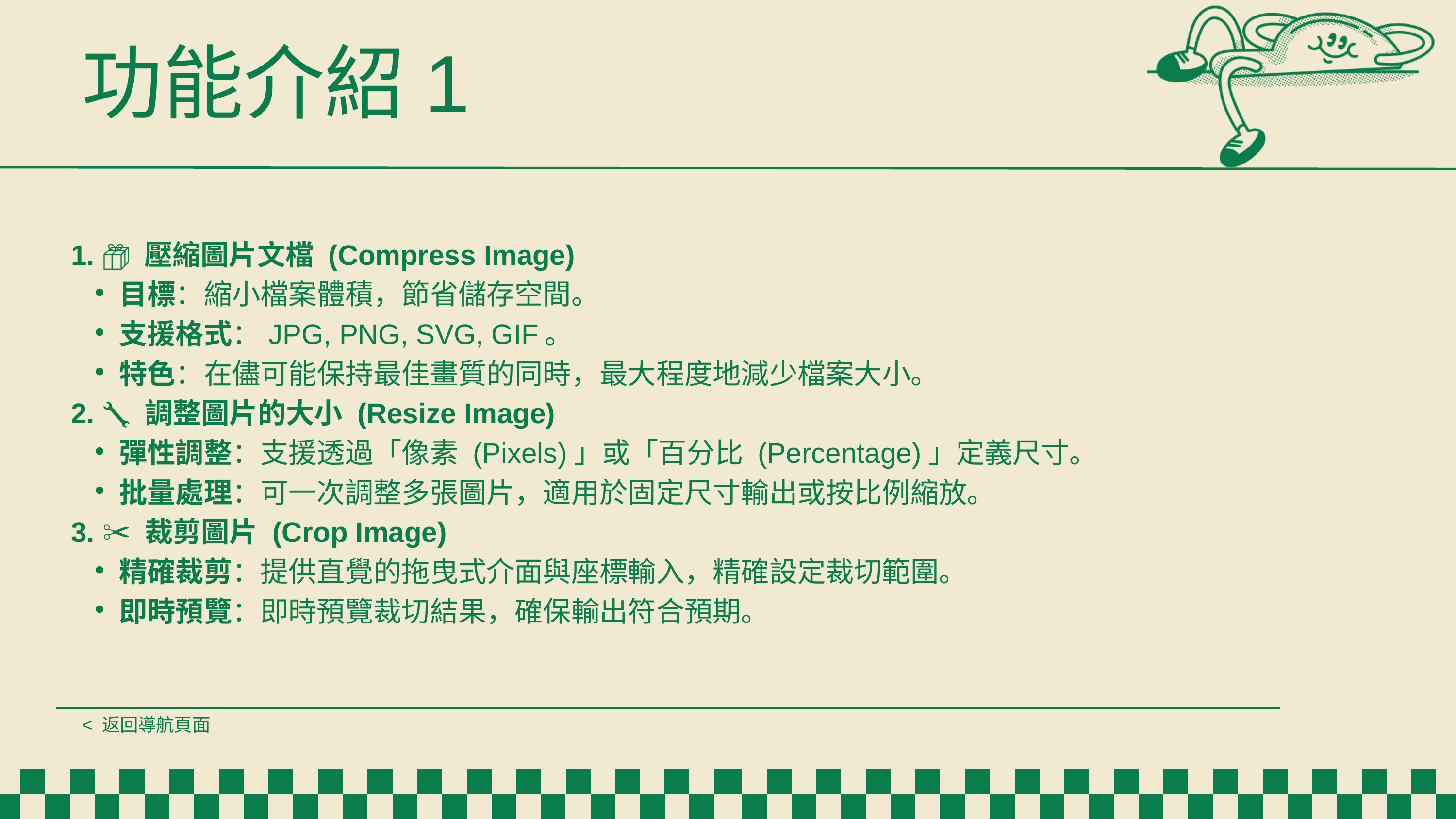

功能介紹1

| 1. 📦 壓縮圖片文檔 (Compress Image) 目標：縮小檔案體積，節省儲存空間。 支援格式：JPG, PNG, SVG, GIF。 特色：在儘可能保持最佳畫質的同時，最大程度地減少檔案大小。 2. 🔧 調整圖片的大小 (Resize Image) 彈性調整：支援透過「像素 (Pixels)」或「百分比 (Percentage)」定義尺寸。 批量處理：可一次調整多張圖片，適用於固定尺寸輸出或按比例縮放。 3. ✂️ 裁剪圖片 (Crop Image) 精確裁剪：提供直覺的拖曳式介面與座標輸入，精確設定裁切範圍。 即時預覽：即時預覽裁切結果，確保輸出符合預期。 |
| --- |
< 返回導航頁面